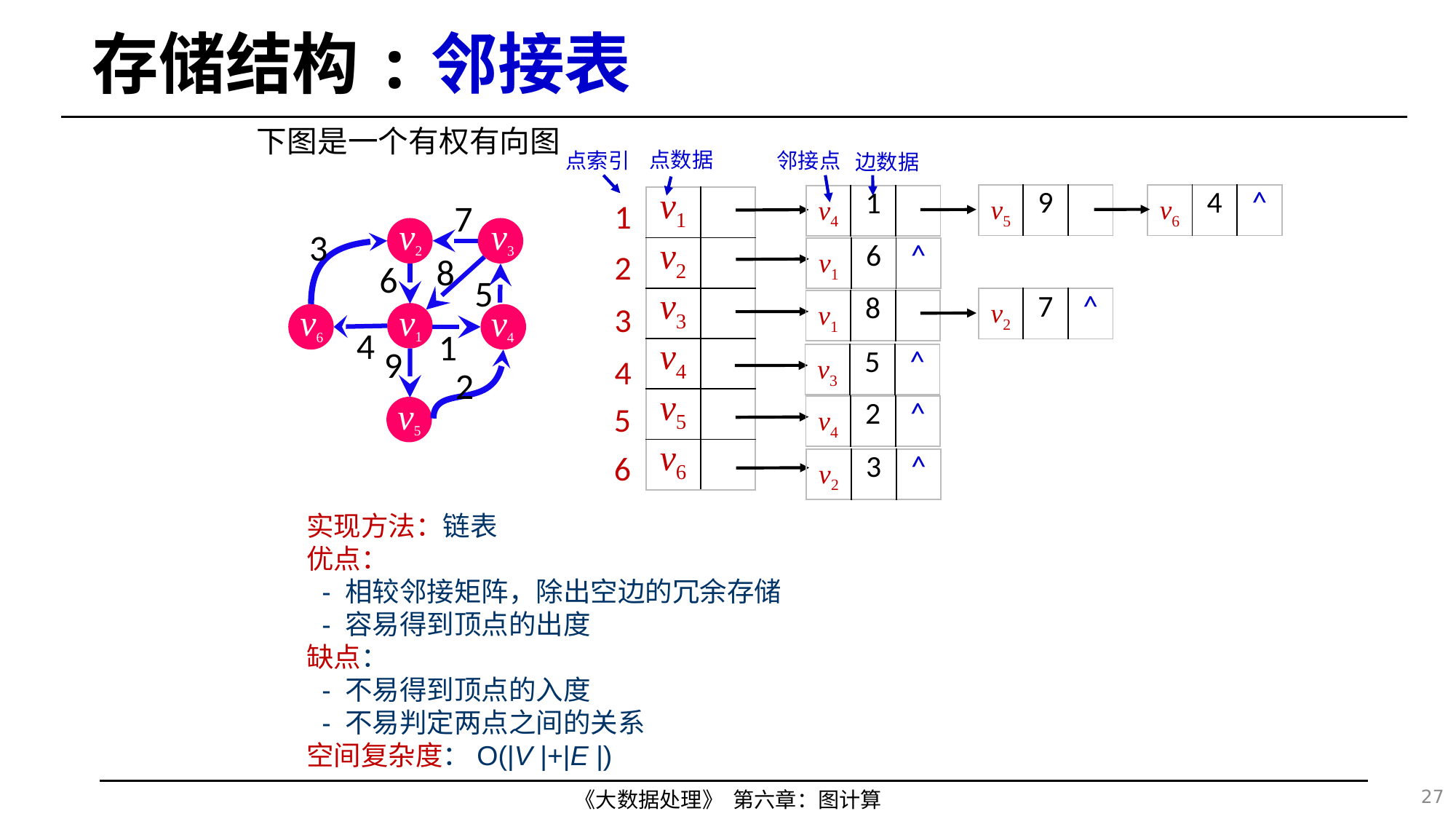

# 存储结构:邻接表
下图是一个有权有向图
点数据
点索引
邻接点
边数据
1
| v5 | 9 |  |
| --- | --- | --- |
| v6 | 4 | ^ |
| --- | --- | --- |
| v4 | 1 |  |
| --- | --- | --- |
| v1 |  |
| --- | --- |
| v2 |  |
| v3 |  |
| v4 |  |
| v5 |  |
| v6 |  |
7
v2
v3

3
2
| v1 | 6 | ^ |
| --- | --- | --- |
8
6
5
3
| v2 | 7 | ^ |
| --- | --- | --- |
| v1 | 8 |  |
| --- | --- | --- |
v1
v6
v4

4
1
9
4
| v3 | 5 | ^ |
| --- | --- | --- |
2
5
v5
| v4 | 2 | ^ |
| --- | --- | --- |

6
| v2 | 3 | ^ |
| --- | --- | --- |
实现方法：链表
优点：
  - 相较邻接矩阵，除出空边的冗余存储
  - 容易得到顶点的出度
缺点：
  - 不易得到顶点的入度
  - 不易判定两点之间的关系
空间复杂度：O(|V |+|E |)
27